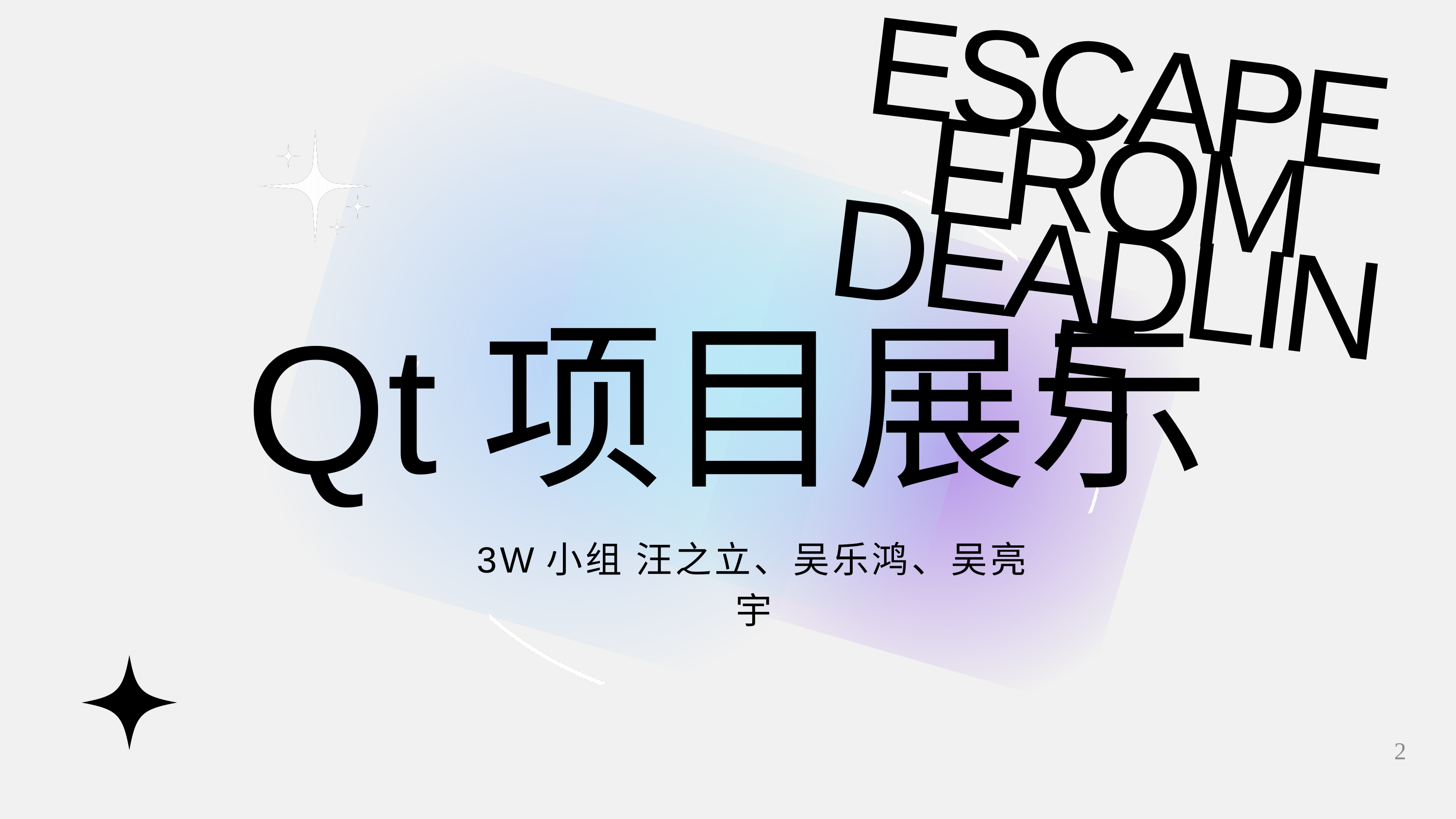

ESCAPE FROM DEADLINE

Qt项目展示
3W小组 汪之立、吴乐鸿、吴亮宇

2